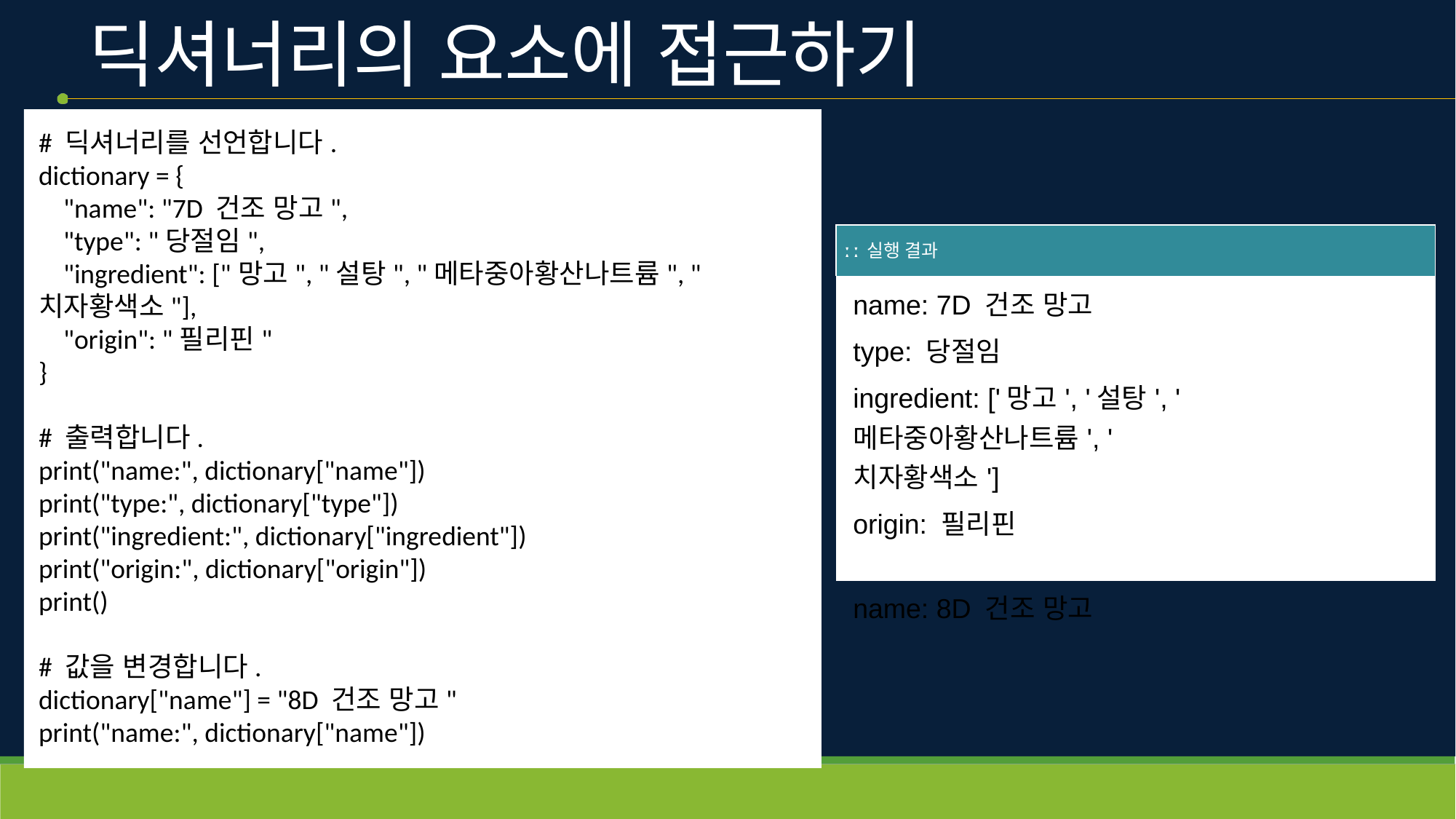

# 딕셔너리의 요소에 접근하기

# 딕셔너리를 선언합니다.
dictionary = {
    "name": "7D 건조 망고",
    "type": "당절임",
    "ingredient": ["망고", "설탕", "메타중아황산나트륨", "치자황색소"],
    "origin": "필리핀"
}
# 출력합니다.
print("name:", dictionary["name"])
print("type:", dictionary["type"])
print("ingredient:", dictionary["ingredient"])
print("origin:", dictionary["origin"])
print()
# 값을 변경합니다.
dictionary["name"] = "8D 건조 망고"
print("name:", dictionary["name"])

| ː ː 실행 결과 |
| --- |
| name: 7D 건조 망고 type: 당절임 ingredient: ['망고', '설탕', '메타중아황산나트륨', '치자황색소'] origin: 필리핀 name: 8D 건조 망고 |